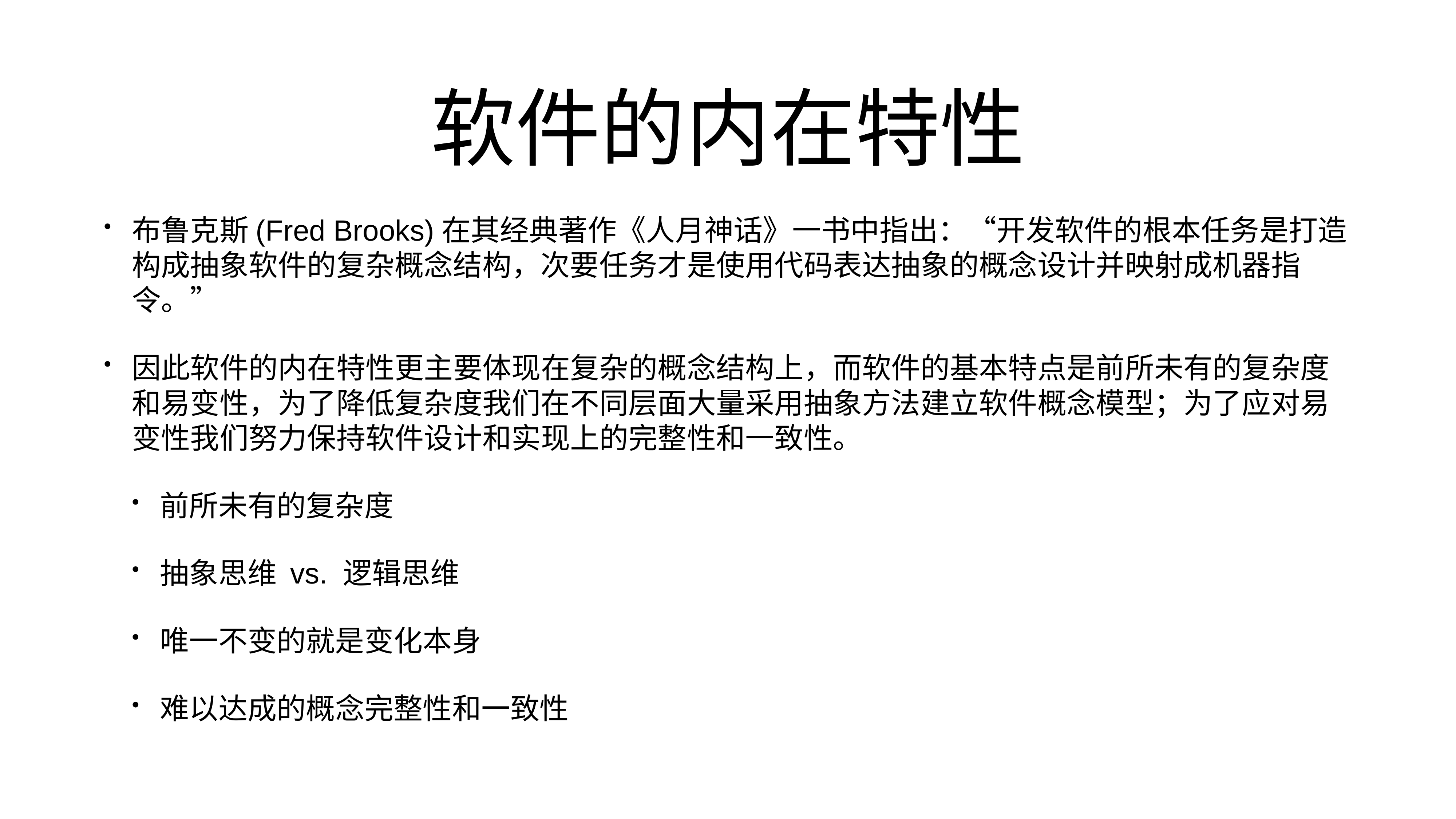

# 软件的内在特性
布鲁克斯(Fred Brooks)在其经典著作《人月神话》一书中指出：“开发软件的根本任务是打造构成抽象软件的复杂概念结构，次要任务才是使用代码表达抽象的概念设计并映射成机器指令。”
因此软件的内在特性更主要体现在复杂的概念结构上，而软件的基本特点是前所未有的复杂度和易变性，为了降低复杂度我们在不同层面大量采用抽象方法建立软件概念模型；为了应对易变性我们努力保持软件设计和实现上的完整性和一致性。
前所未有的复杂度
抽象思维 vs. 逻辑思维
唯一不变的就是变化本身
难以达成的概念完整性和一致性